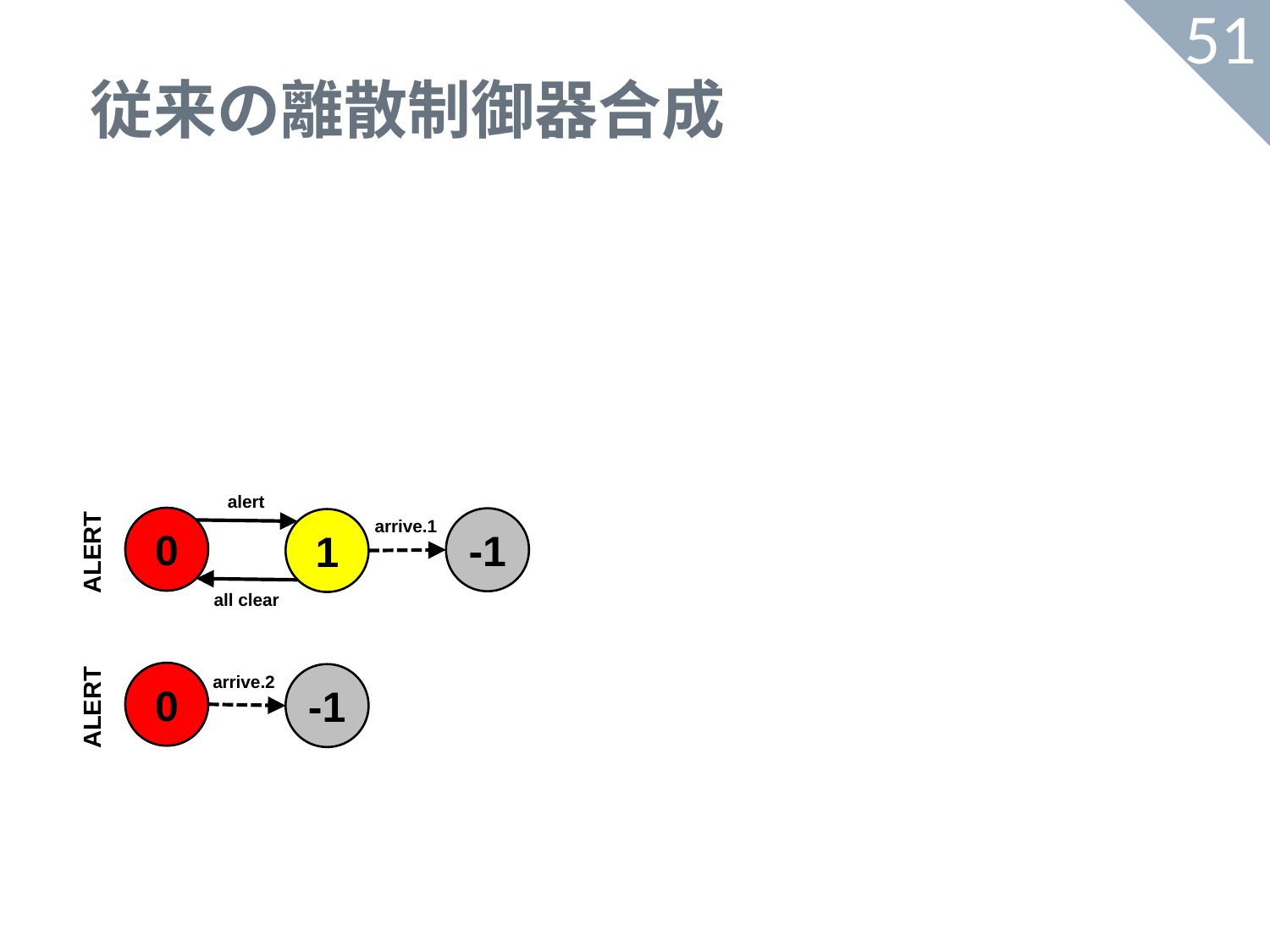

# 従来の離散制御器合成
51

alert
0
-1
1
arrive.1
ALERT
all clear
0
arrive.2
-1
ALERT